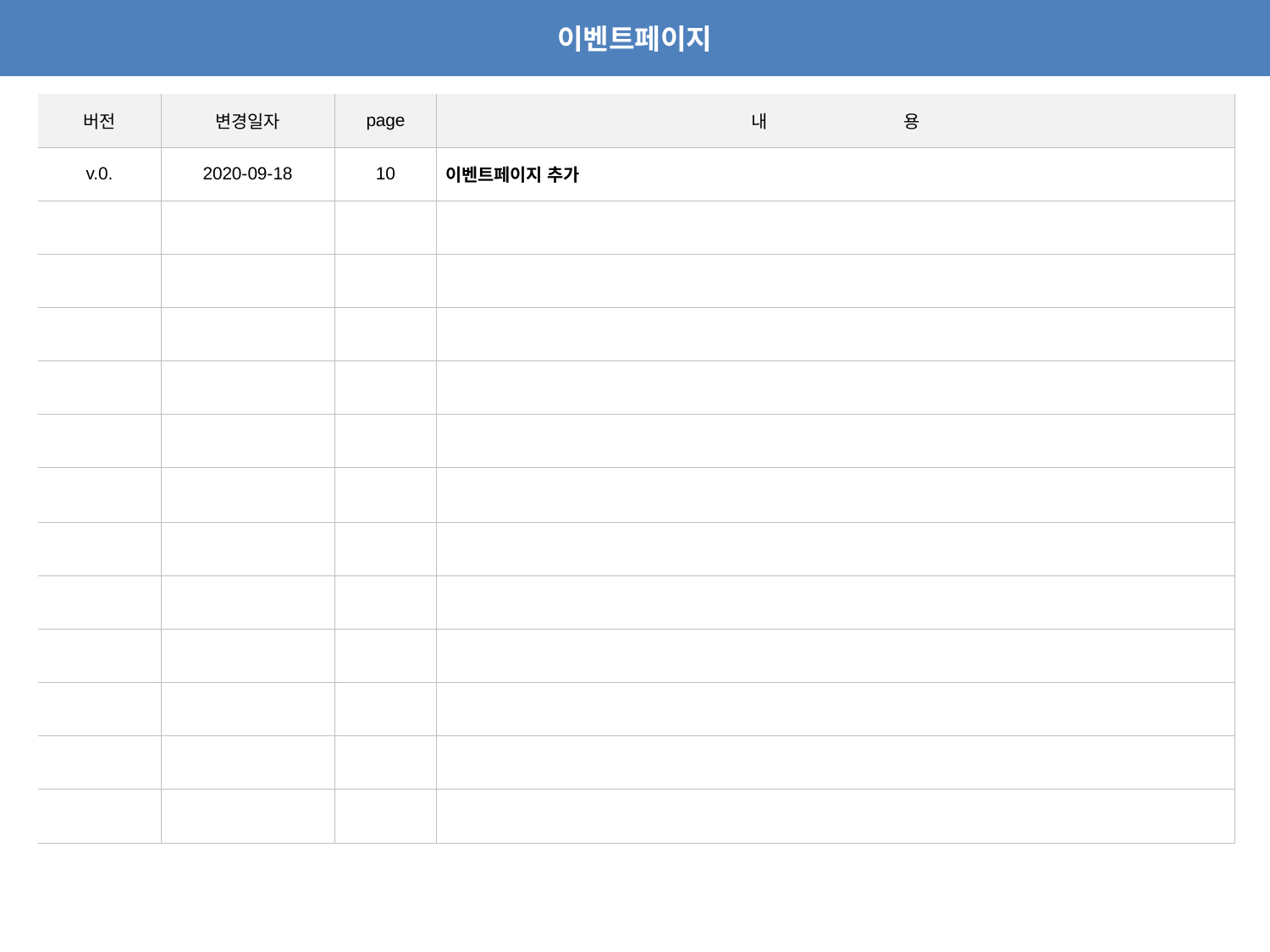

이벤트페이지
| 버전 | 변경일자 | page | 내 용 |
| --- | --- | --- | --- |
| v.0. | 2020-09-18 | 10 | 이벤트페이지 추가 |
|  |  |  |  |
|  |  |  |  |
|  |  |  |  |
|  |  |  |  |
|  |  |  |  |
|  |  |  |  |
|  |  |  |  |
|  |  |  |  |
|  |  |  |  |
|  |  |  |  |
|  |  |  |  |
|  |  |  |  |